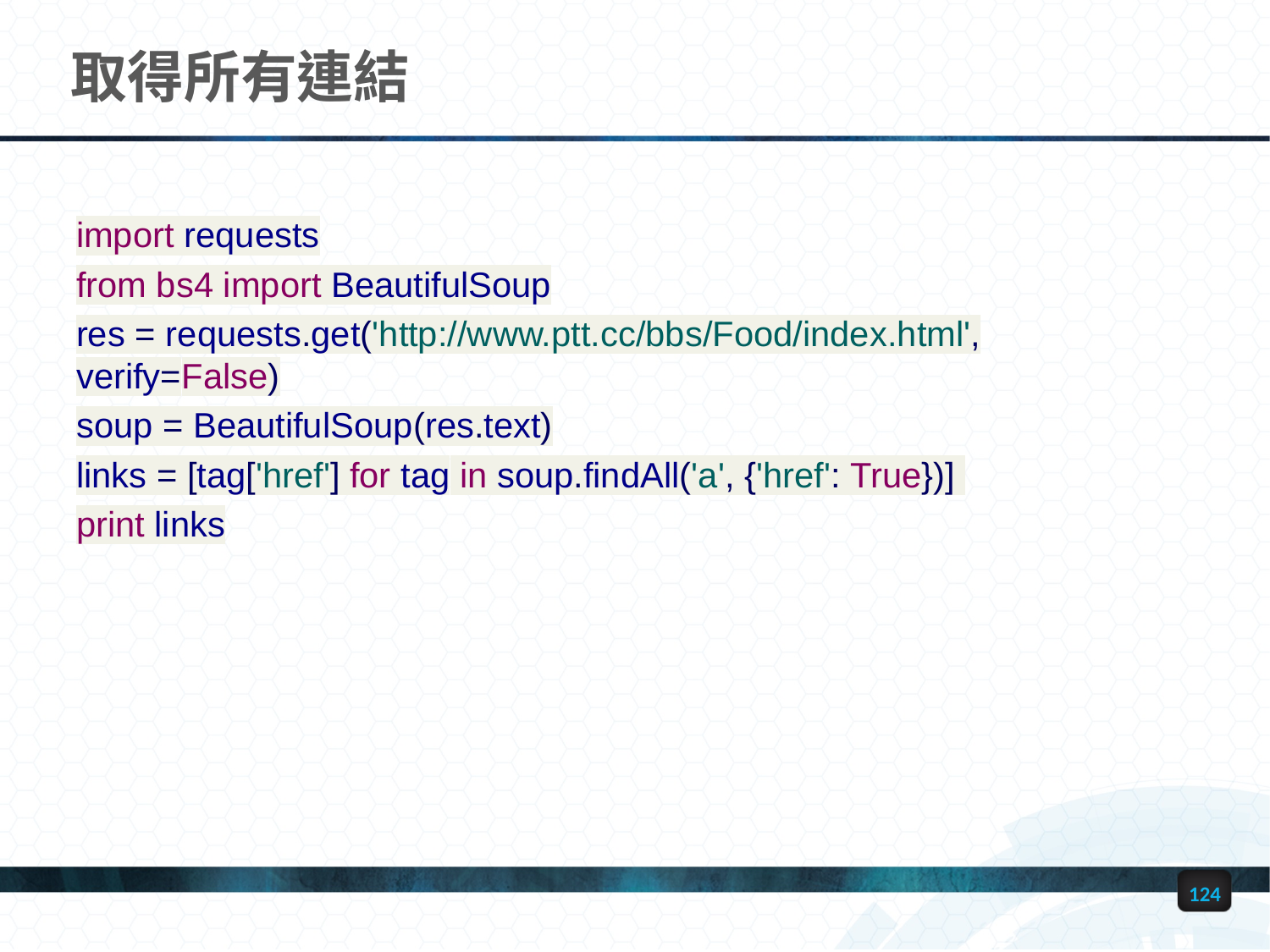

# 取得所有連結
import requests
from bs4 import BeautifulSoup
res = requests.get('http://www.ptt.cc/bbs/Food/index.html', verify=False)
soup = BeautifulSoup(res.text)
links = [tag['href'] for tag in soup.findAll('a', {'href': True})]
print links
124